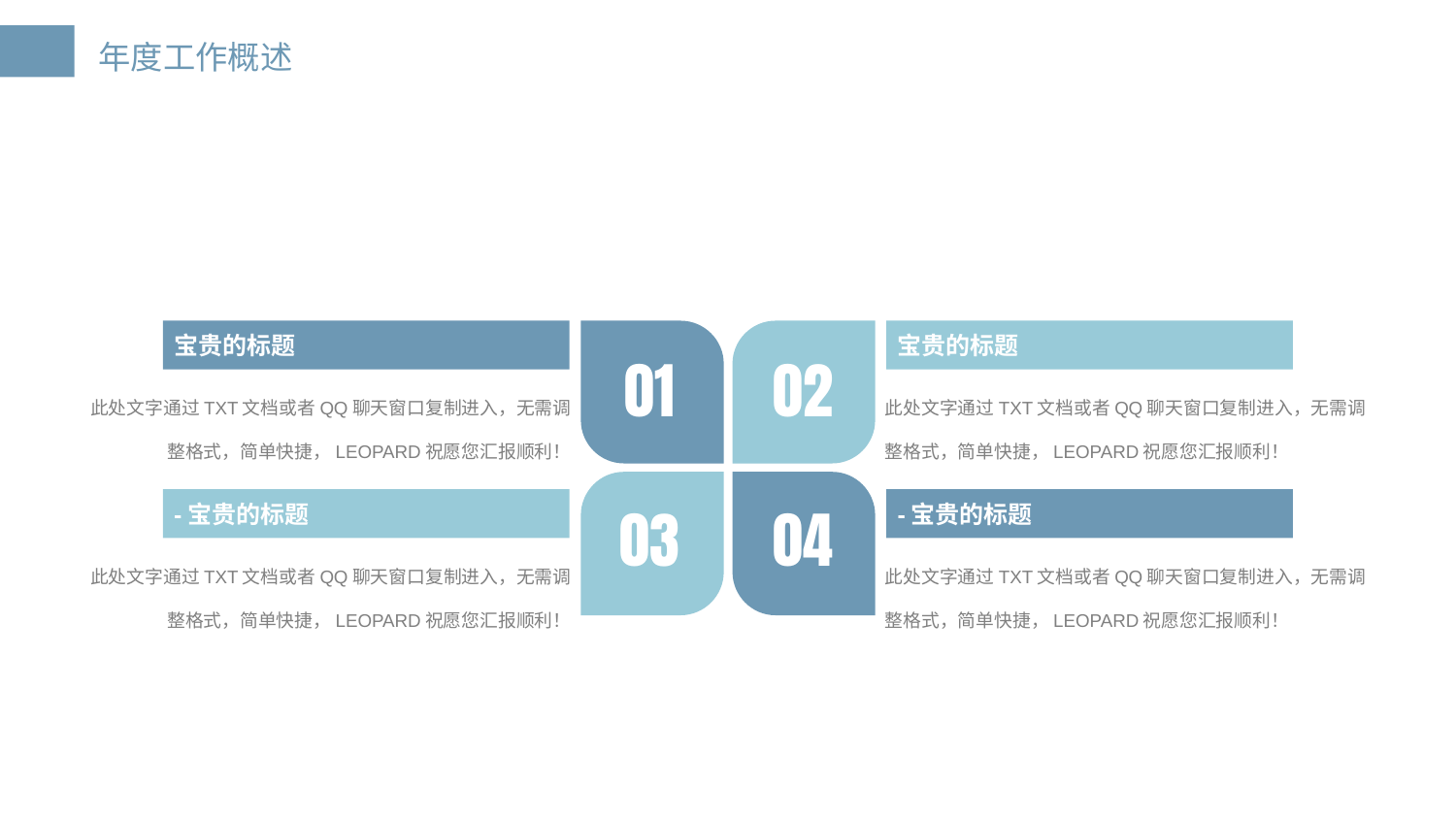

宝贵的标题
宝贵的标题

01
02
此处文字通过TXT文档或者QQ聊天窗口复制进入，无需调整格式，简单快捷，LEOPARD祝愿您汇报顺利！
此处文字通过TXT文档或者QQ聊天窗口复制进入，无需调整格式，简单快捷，LEOPARD祝愿您汇报顺利！

-宝贵的标题
-宝贵的标题
03
04
此处文字通过TXT文档或者QQ聊天窗口复制进入，无需调整格式，简单快捷，LEOPARD祝愿您汇报顺利！
此处文字通过TXT文档或者QQ聊天窗口复制进入，无需调整格式，简单快捷，LEOPARD祝愿您汇报顺利！